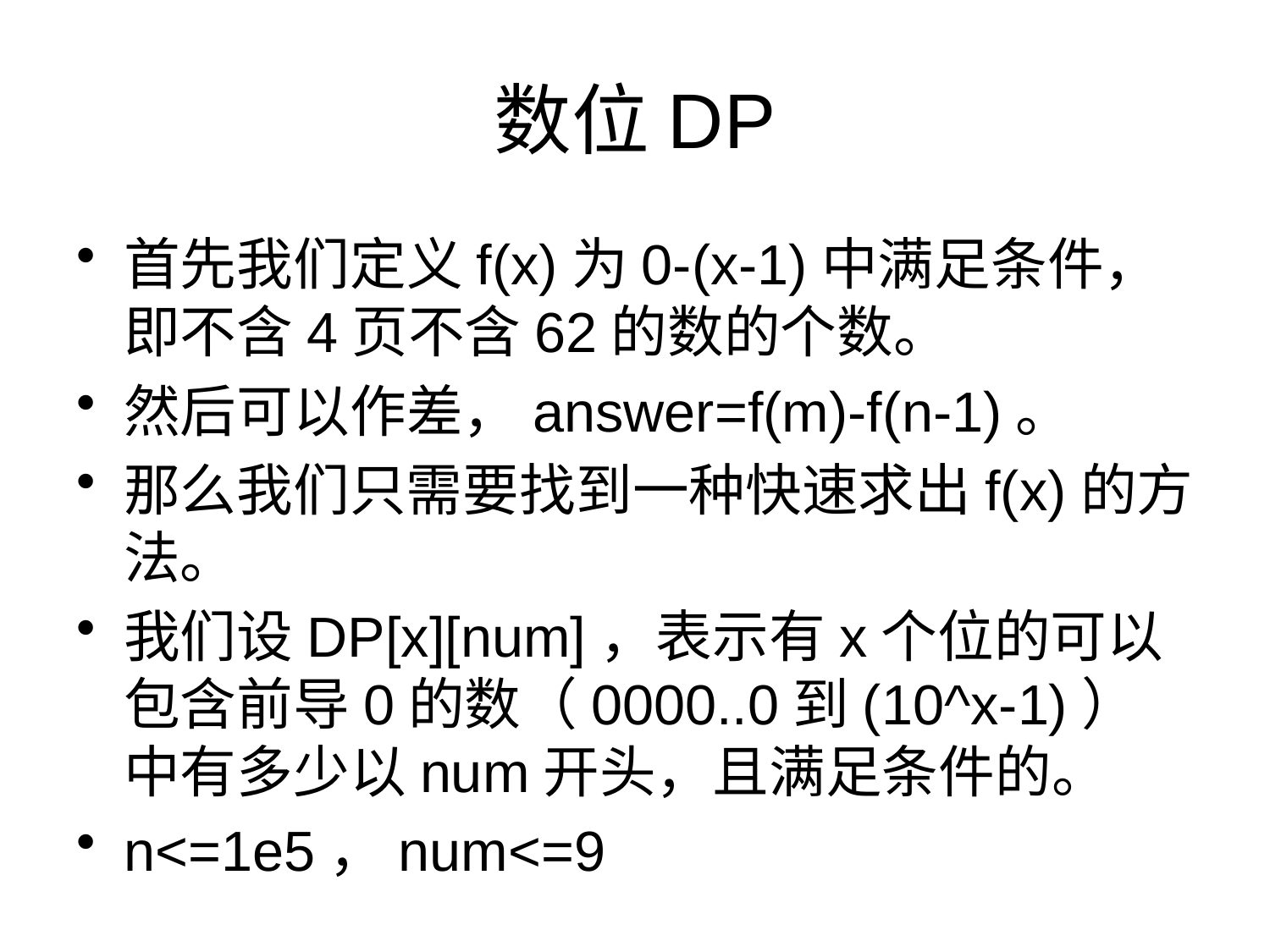

# 数位DP
首先我们定义f(x)为0-(x-1)中满足条件，即不含4页不含62的数的个数。
然后可以作差，answer=f(m)-f(n-1)。
那么我们只需要找到一种快速求出f(x)的方法。
我们设DP[x][num]，表示有x个位的可以包含前导0的数（0000..0到(10^x-1)）中有多少以num开头，且满足条件的。
n<=1e5，num<=9